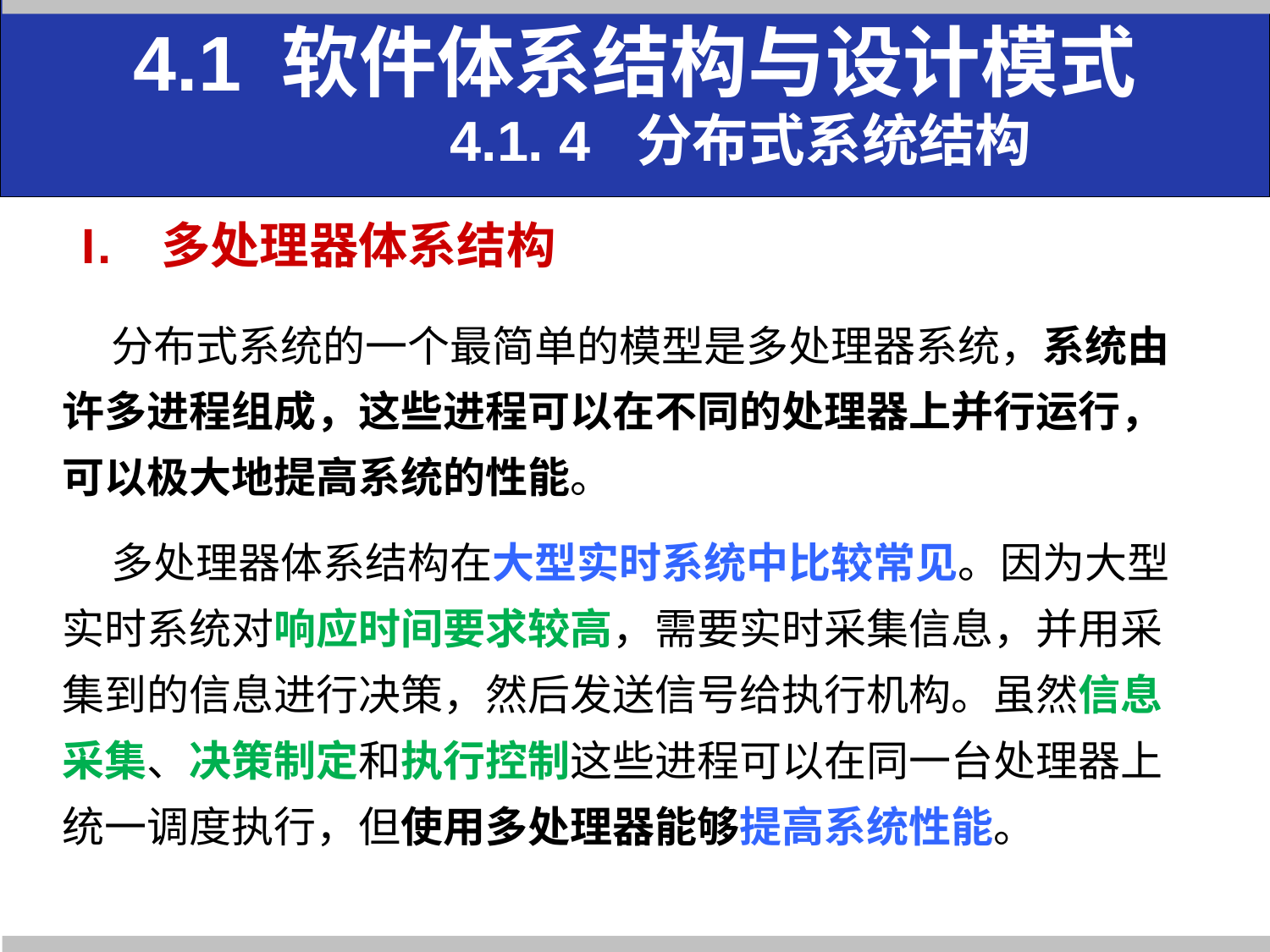

4.1 软件体系结构与设计模式
           4.1. 4  分布式系统结构
多处理器体系结构
分布式系统的一个最简单的模型是多处理器系统，系统由许多进程组成，这些进程可以在不同的处理器上并行运行，可以极大地提高系统的性能。
多处理器体系结构在大型实时系统中比较常见。因为大型实时系统对响应时间要求较高，需要实时采集信息，并用采集到的信息进行决策，然后发送信号给执行机构。虽然信息采集、决策制定和执行控制这些进程可以在同一台处理器上统一调度执行，但使用多处理器能够提高系统性能。
418